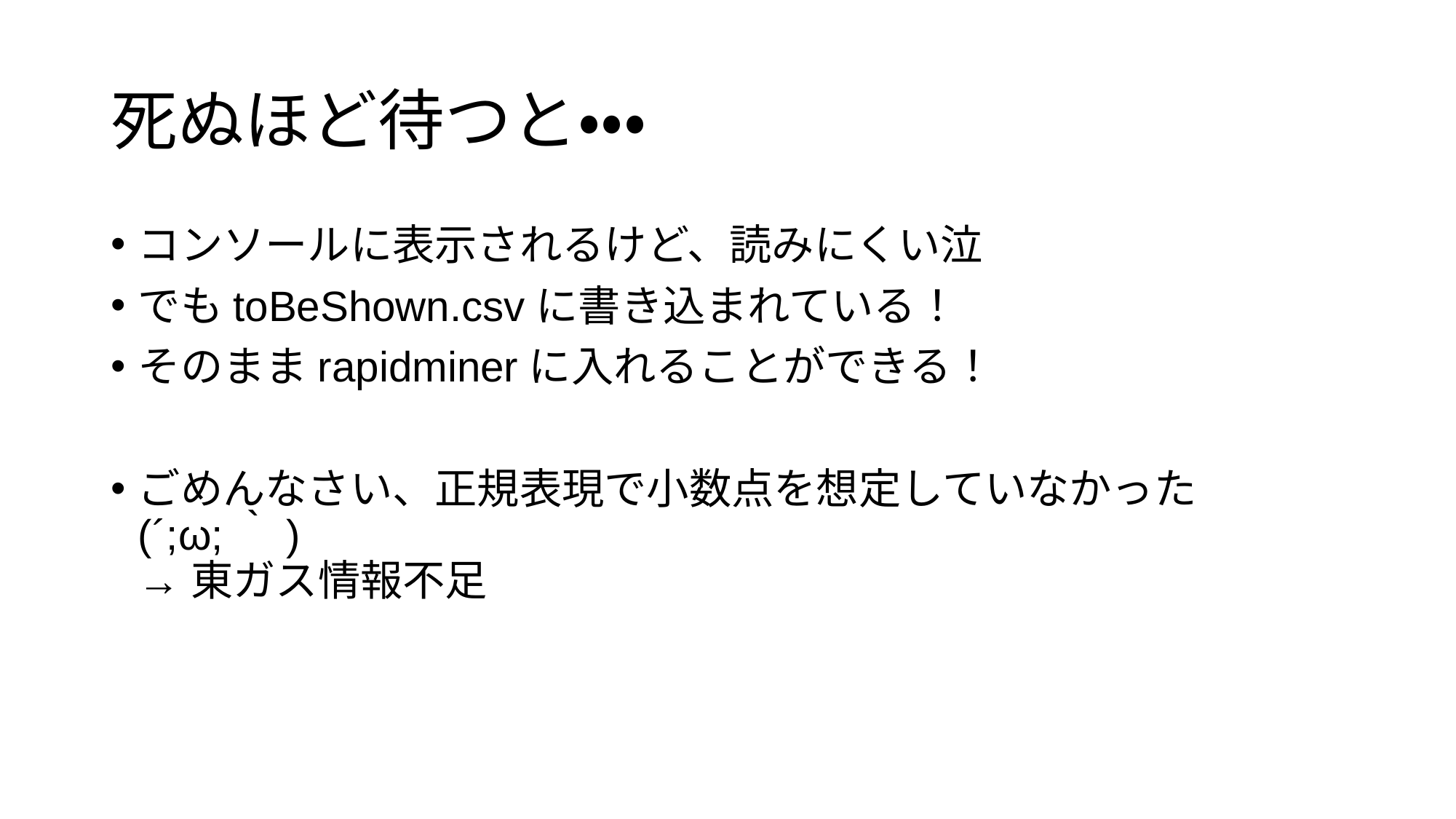

# 死ぬほど待つと・・・
コンソールに表示されるけど、読みにくい泣
でもtoBeShown.csvに書き込まれている！
そのままrapidminerに入れることができる！

ごめんなさい、正規表現で小数点を想定していなかった
(´;ω;｀)
→東ガス情報不足